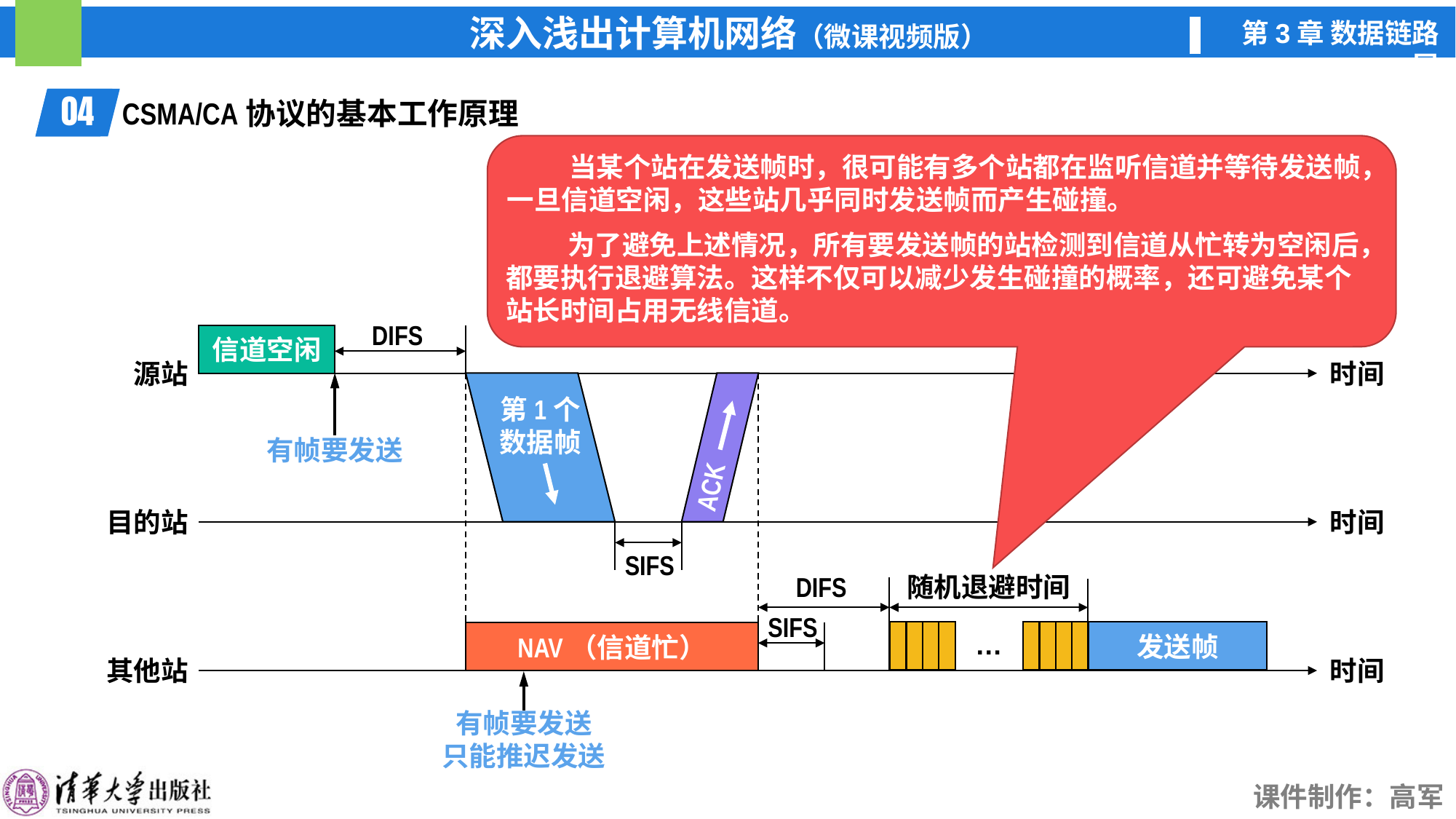

04
01
CSMA/CA协议的基本工作原理

         当某个站在发送帧时，很可能有多个站都在监听信道并等待发送帧，一旦信道空闲，这些站几乎同时发送帧而产生碰撞。
         为了避免上述情况，所有要发送帧的站检测到信道从忙转为空闲后，都要执行退避算法。这样不仅可以减少发生碰撞的概率，还可避免某个站长时间占用无线信道。
DIFS
信道空闲
源站
时间
时间
目的站
其他站
时间
有帧要发送

第1个
数据帧

ACK
SIFS
DIFS
SIFS
随机退避时间

…

发送帧
NAV（信道忙）
有帧要发送
只能推迟发送